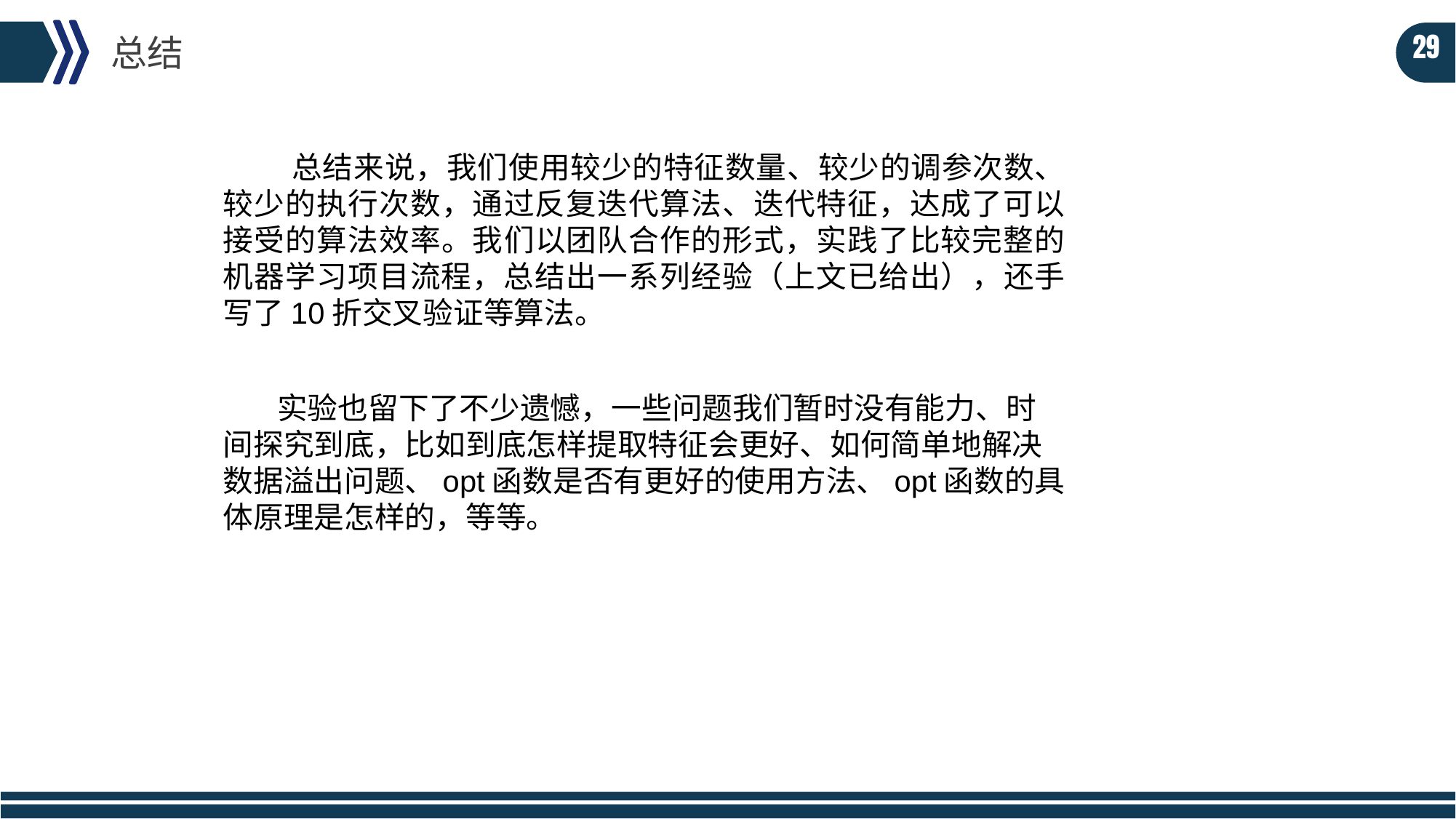

总结
29
    总结来说，我们使用较少的特征数量、较少的调参次数、较少的执行次数，通过反复迭代算法、迭代特征，达成了可以接受的算法效率。我们以团队合作的形式，实践了比较完整的机器学习项目流程，总结出一系列经验（上文已给出），还手写了10折交叉验证等算法。
       实验也留下了不少遗憾，一些问题我们暂时没有能力、时间探究到底，比如到底怎样提取特征会更好、如何简单地解决数据溢出问题、opt函数是否有更好的使用方法、opt函数的具体原理是怎样的，等等。
延时符